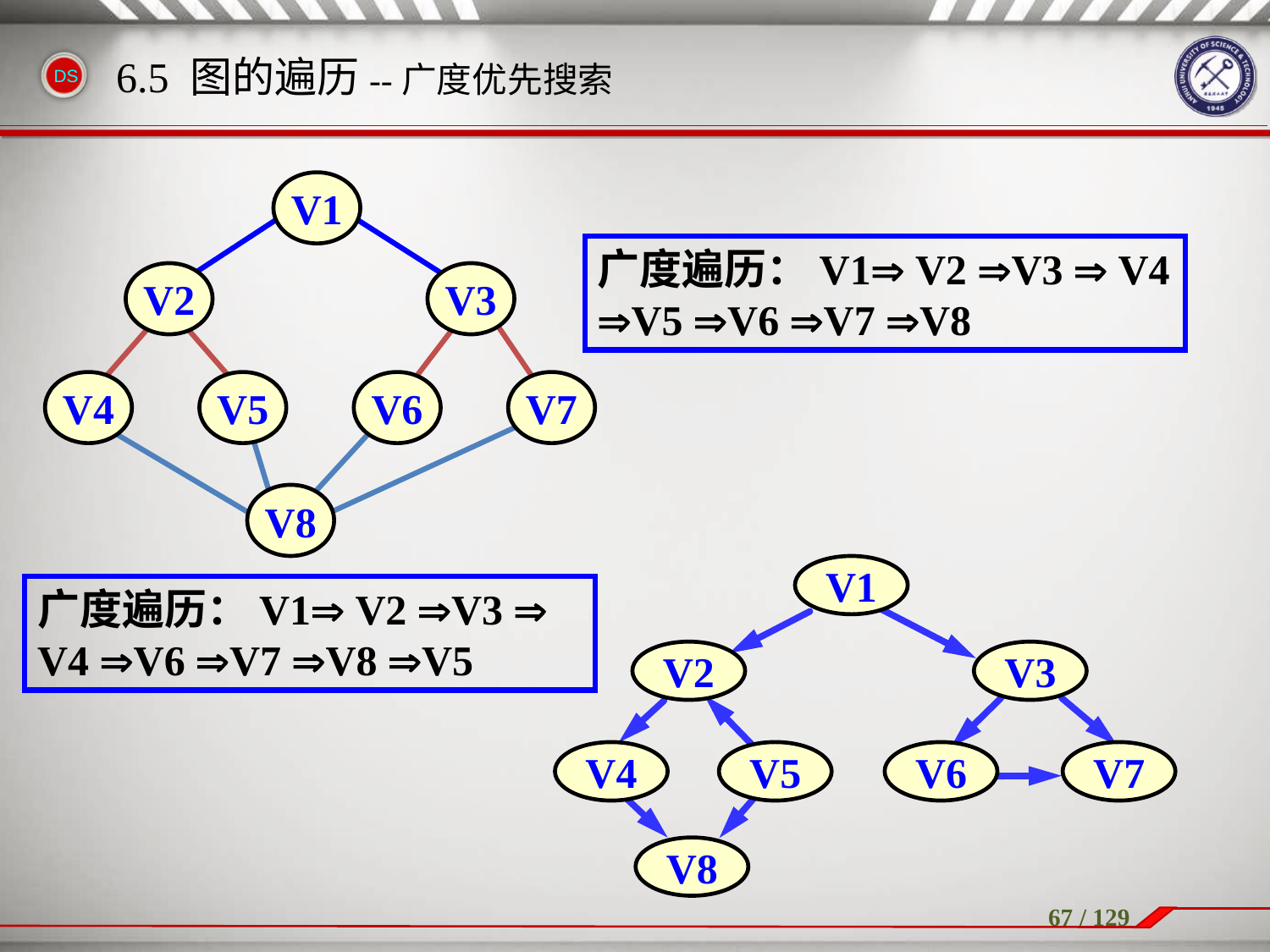

6.5 图的遍历--广度优先搜索
V1

V2
V3

V4
V5
V6
V7

V8
广度遍历：V1⇒ V2 ⇒V3 ⇒ V4 ⇒V5 ⇒V6 ⇒V7 ⇒V8
V1

V2
V3

V4
V5
V6
V7

V8
广度遍历：V1⇒ V2 ⇒V3 ⇒ V4 ⇒V6 ⇒V7 ⇒V8 ⇒V5